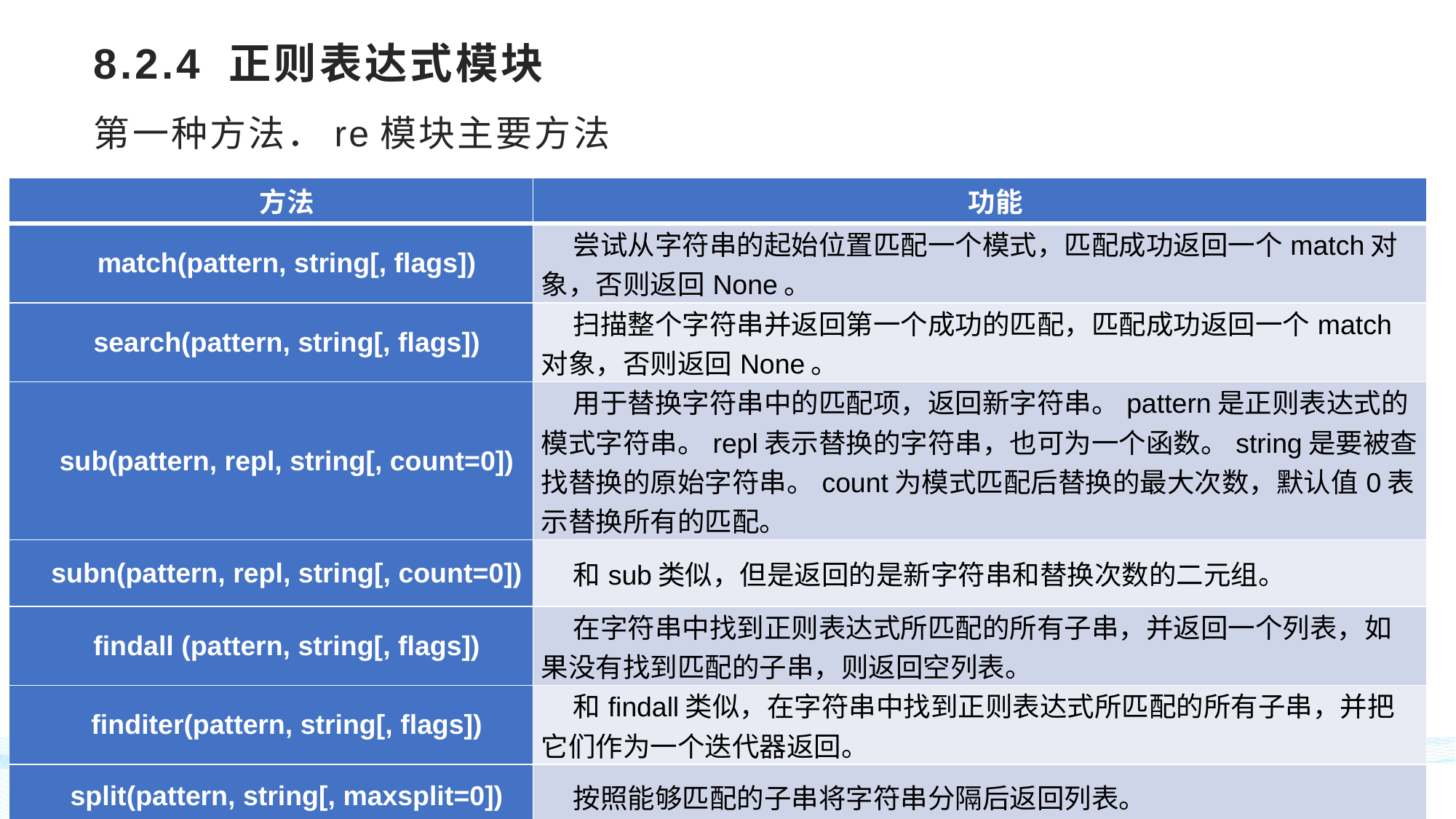

# 8.2.4 正则表达式模块
第一种方法．re模块主要方法
| 方法 | 功能 |
| --- | --- |
| match(pattern, string[, flags]) | 尝试从字符串的起始位置匹配一个模式，匹配成功返回一个match对象，否则返回None。 |
| search(pattern, string[, flags]) | 扫描整个字符串并返回第一个成功的匹配，匹配成功返回一个match对象，否则返回None。 |
| sub(pattern, repl, string[, count=0]) | 用于替换字符串中的匹配项，返回新字符串。pattern是正则表达式的模式字符串。repl表示替换的字符串，也可为一个函数。string是要被查找替换的原始字符串。count为模式匹配后替换的最大次数，默认值0表示替换所有的匹配。 |
| subn(pattern, repl, string[, count=0]) | 和sub类似，但是返回的是新字符串和替换次数的二元组。 |
| findall (pattern, string[, flags]) | 在字符串中找到正则表达式所匹配的所有子串，并返回一个列表，如果没有找到匹配的子串，则返回空列表。 |
| finditer(pattern, string[, flags]) | 和findall类似，在字符串中找到正则表达式所匹配的所有子串，并把它们作为一个迭代器返回。 |
| split(pattern, string[, maxsplit=0]) | 按照能够匹配的子串将字符串分隔后返回列表。 |
| compile(pattern[, flags]) | 用于编译正则表达式，生成一个正则表达式（Pattern）对象，供match()和search()这两个函数使用。 |